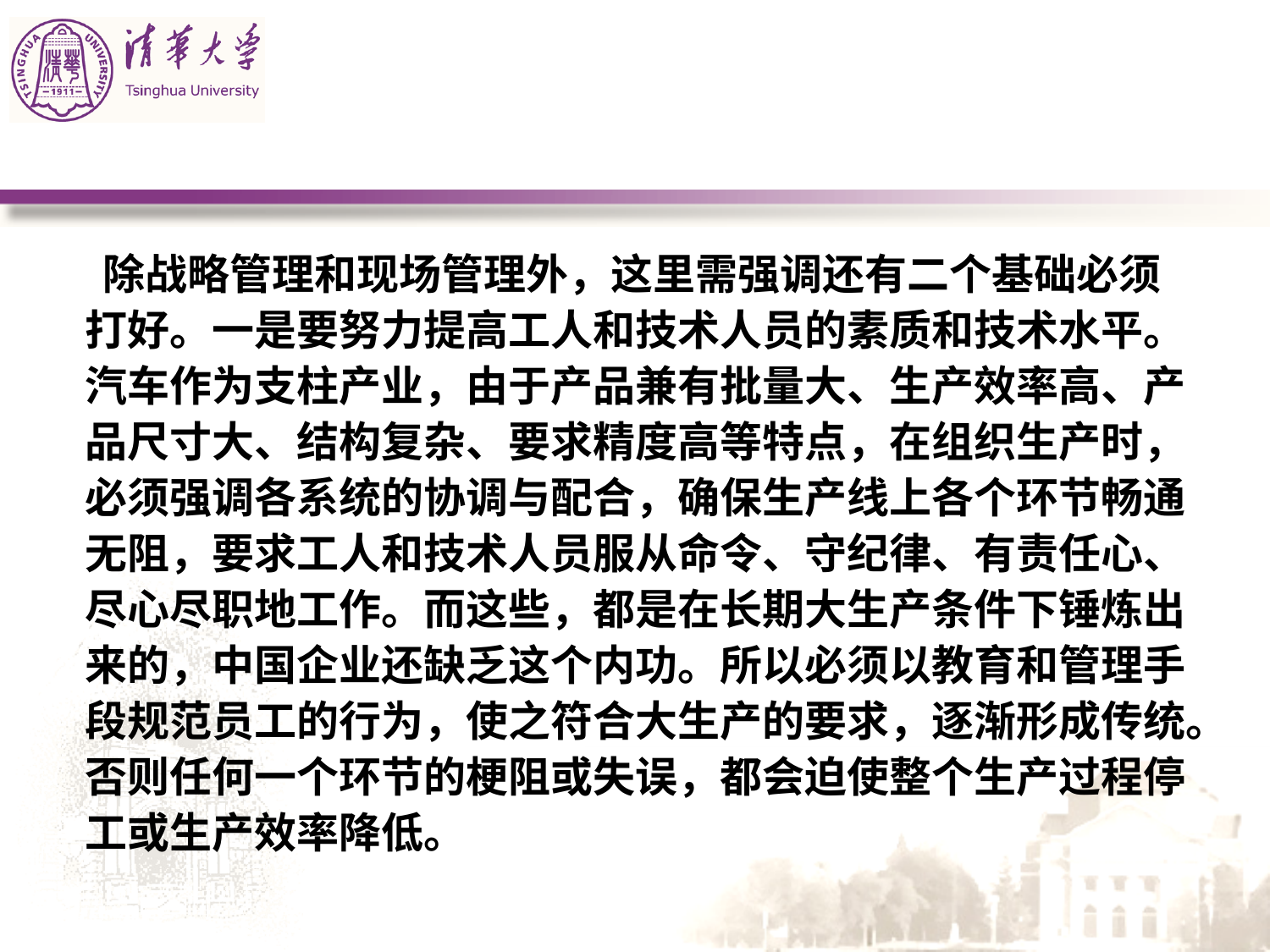

#
        除战略管理和现场管理外，这里需强调还有二个基础必须打好。一是要努力提高工人和技术人员的素质和技术水平。汽车作为支柱产业，由于产品兼有批量大、生产效率高、产品尺寸大、结构复杂、要求精度高等特点，在组织生产时，必须强调各系统的协调与配合，确保生产线上各个环节畅通无阻，要求工人和技术人员服从命令、守纪律、有责任心、尽心尽职地工作。而这些，都是在长期大生产条件下锤炼出来的，中国企业还缺乏这个内功。所以必须以教育和管理手段规范员工的行为，使之符合大生产的要求，逐渐形成传统。否则任何一个环节的梗阻或失误，都会迫使整个生产过程停工或生产效率降低。